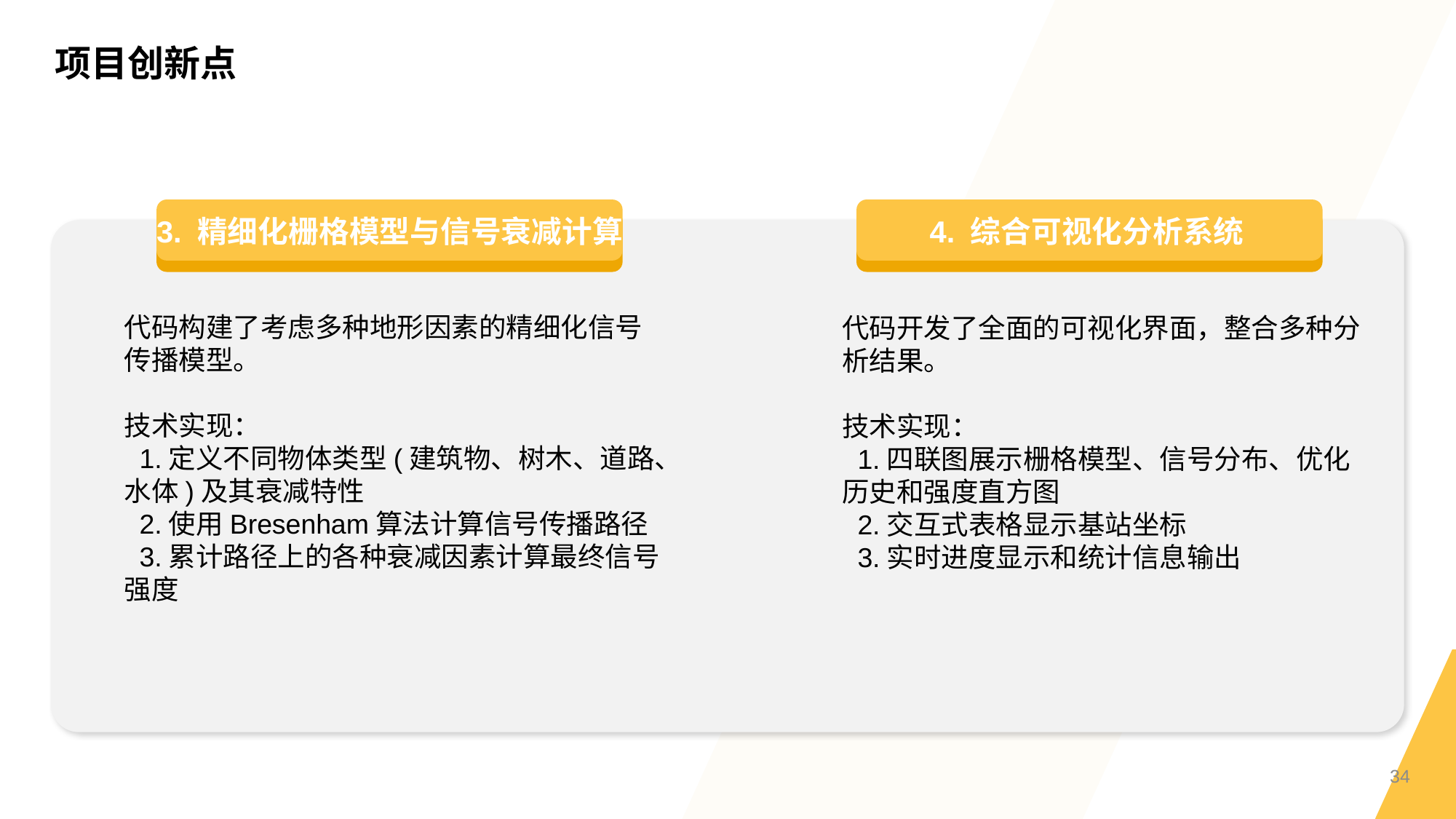

项目创新点

3. 精细化栅格模型与信号衰减计算

4. 综合可视化分析系统

代码开发了全面的可视化界面，整合多种分析结果。

技术实现：
  1.四联图展示栅格模型、信号分布、优化历史和强度直方图
  2.交互式表格显示基站坐标
  3.实时进度显示和统计信息输出

代码构建了考虑多种地形因素的精细化信号传播模型。

技术实现：
  1.定义不同物体类型(建筑物、树木、道路、水体)及其衰减特性
  2.使用Bresenham算法计算信号传播路径
  3.累计路径上的各种衰减因素计算最终信号强度
34